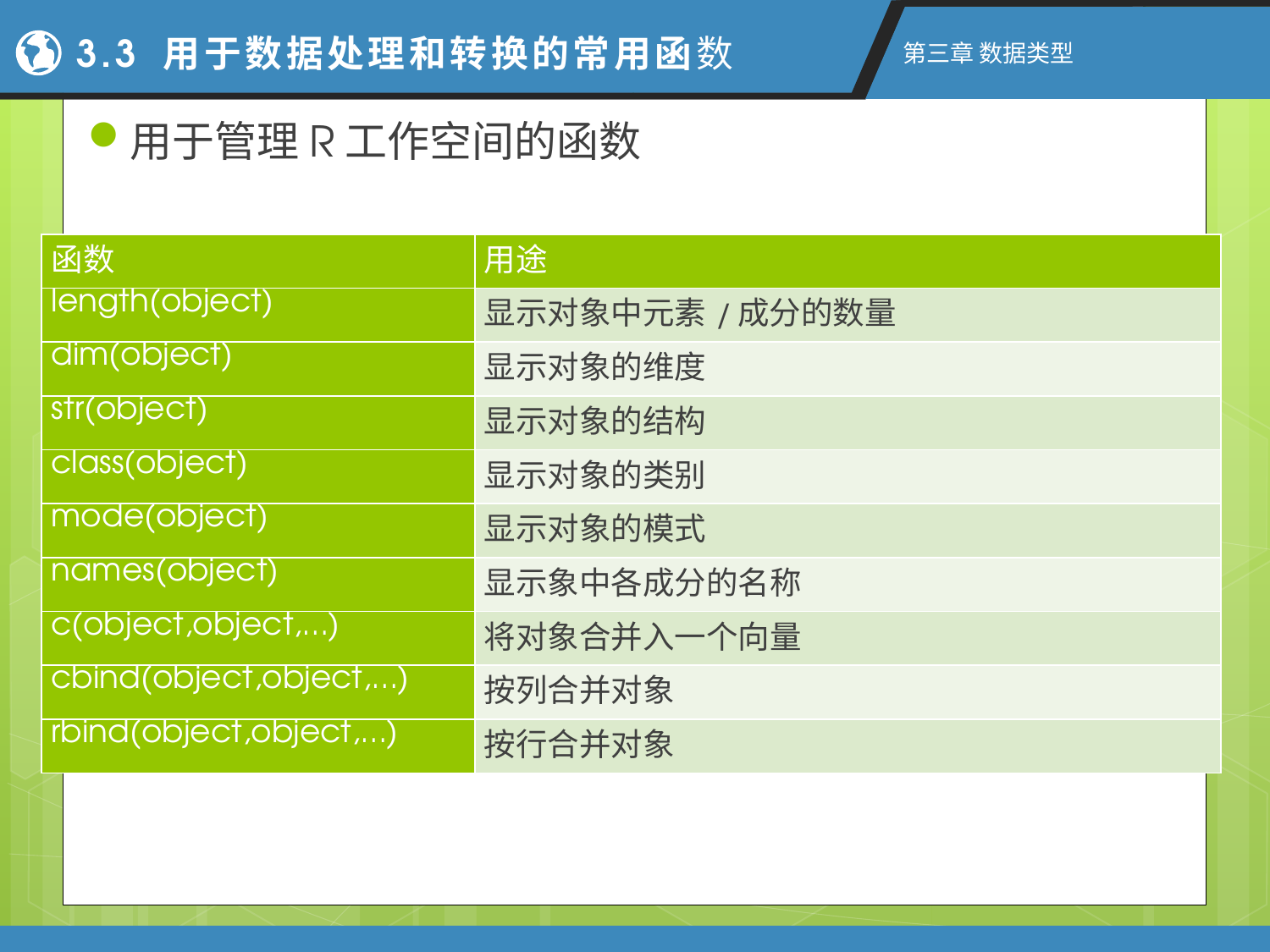

2.1新手上路
3.3 用于数据处理和转换的常用函数

第二章 R语言入门
第三章 数据类型
用于管理R工作空间的函数
| 函数 | 用途 |
| --- | --- |
| length(object) | 显示对象中元素/成分的数量 |
| dim(object) | 显示对象的维度 |
| str(object) | 显示对象的结构 |
| class(object) | 显示对象的类别 |
| mode(object) | 显示对象的模式 |
| names(object) | 显示象中各成分的名称 |
| c(object,object,…) | 将对象合并入一个向量 |
| cbind(object,object,…) | 按列合并对象 |
| rbind(object,object,…) | 按行合并对象 |